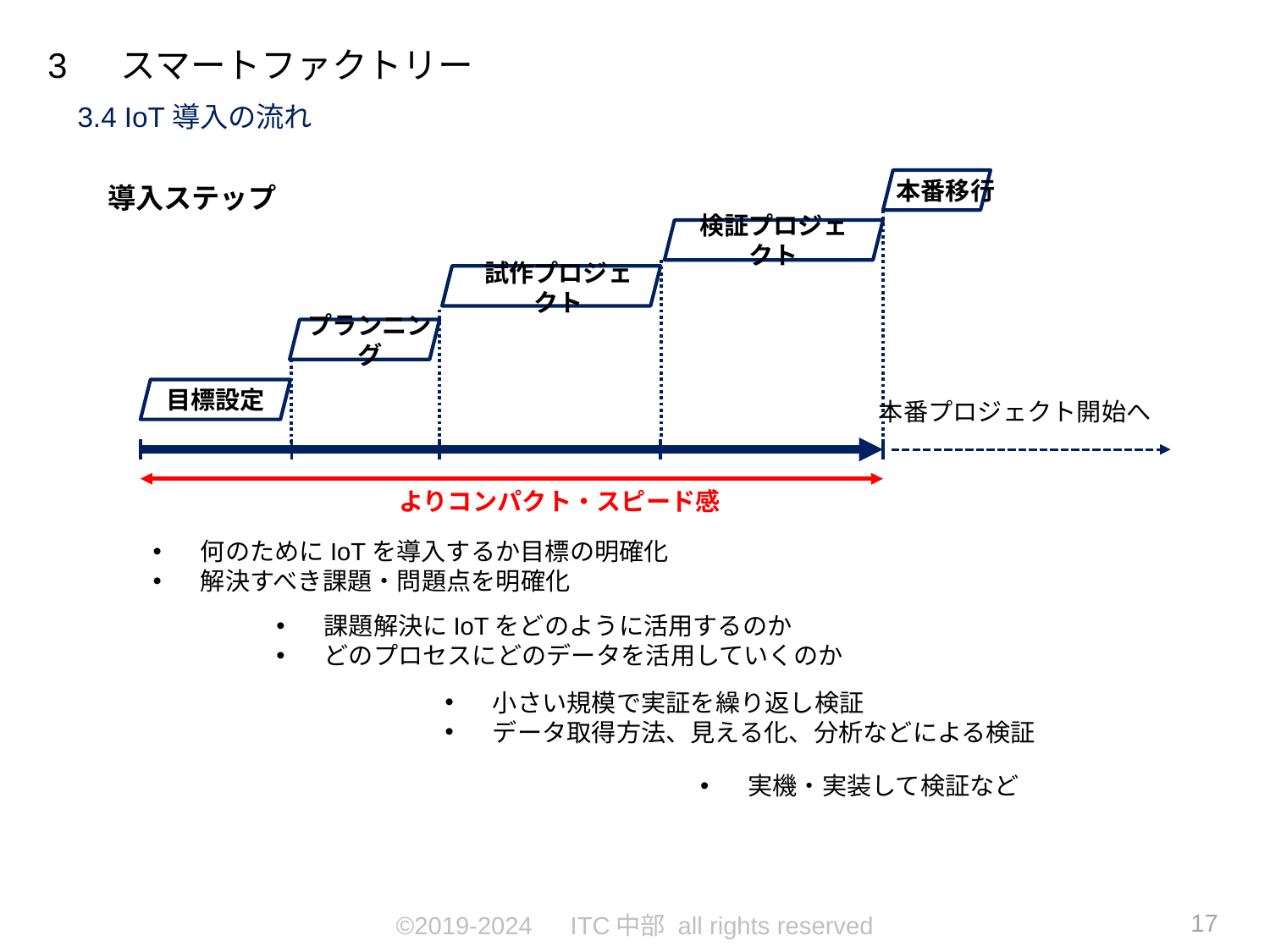

3 　スマートファクトリー
3.4 IoT導入の流れ
本番移行
導入ステップ

検証プロジェクト

試作プロジェクト

プランニング

目標設定

本番プロジェクト開始へ
よりコンパクト・スピード感
何のためにIoTを導入するか目標の明確化
解決すべき課題・問題点を明確化
課題解決にIoTをどのように活用するのか
どのプロセスにどのデータを活用していくのか
小さい規模で実証を繰り返し検証
データ取得方法、見える化、分析などによる検証
実機・実装して検証など